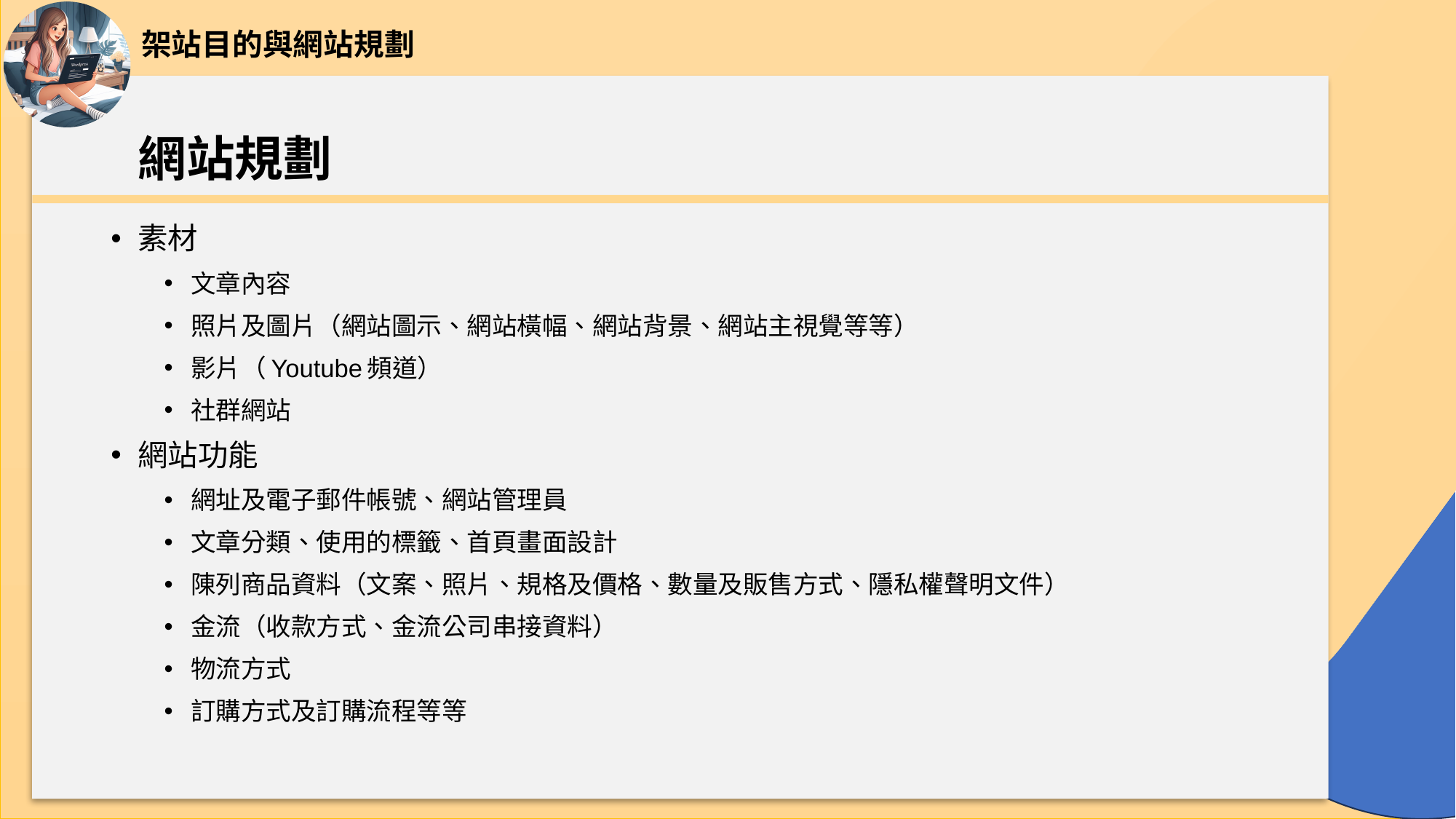

架站目的與網站規劃

# 網站規劃

素材
文章內容
照片及圖片（網站圖示、網站橫幅、網站背景、網站主視覺等等）
影片（Youtube頻道）
社群網站
網站功能
網址及電子郵件帳號、網站管理員
文章分類、使用的標籤、首頁畫面設計
陳列商品資料（文案、照片、規格及價格、數量及販售方式、隱私權聲明文件）
金流（收款方式、金流公司串接資料）
物流方式
訂購方式及訂購流程等等

33